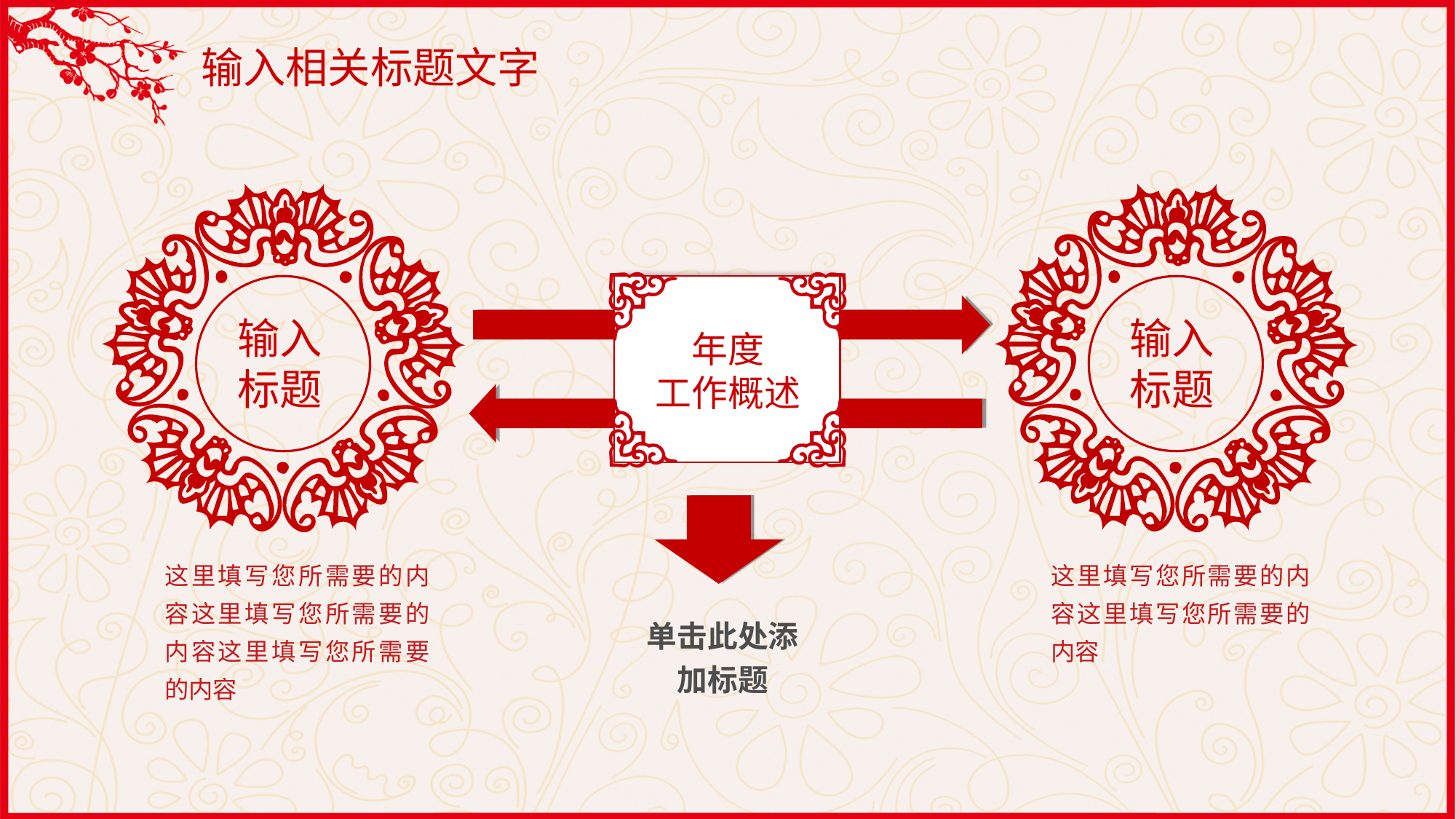

输入相关标题文字

输入标题
输入标题
年度
工作概述

这里填写您所需要的内容这里填写您所需要的内容这里填写您所需要的内容
这里填写您所需要的内容这里填写您所需要的内容
单击此处添加标题